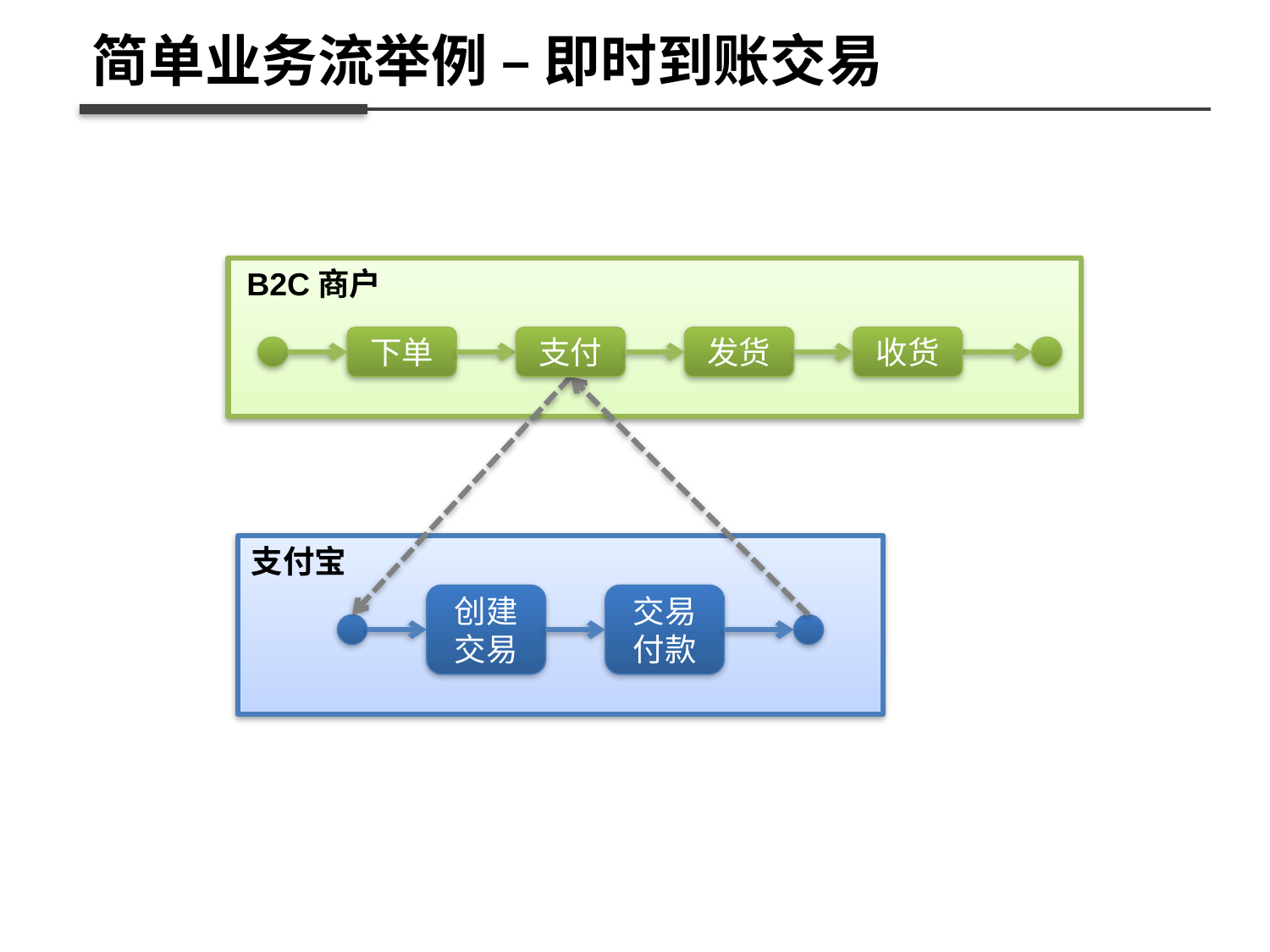

简单业务流举例 – 即时到账交易

 B2C商户
下单
支付
发货
收货

支付宝
创建交易
交易
付款